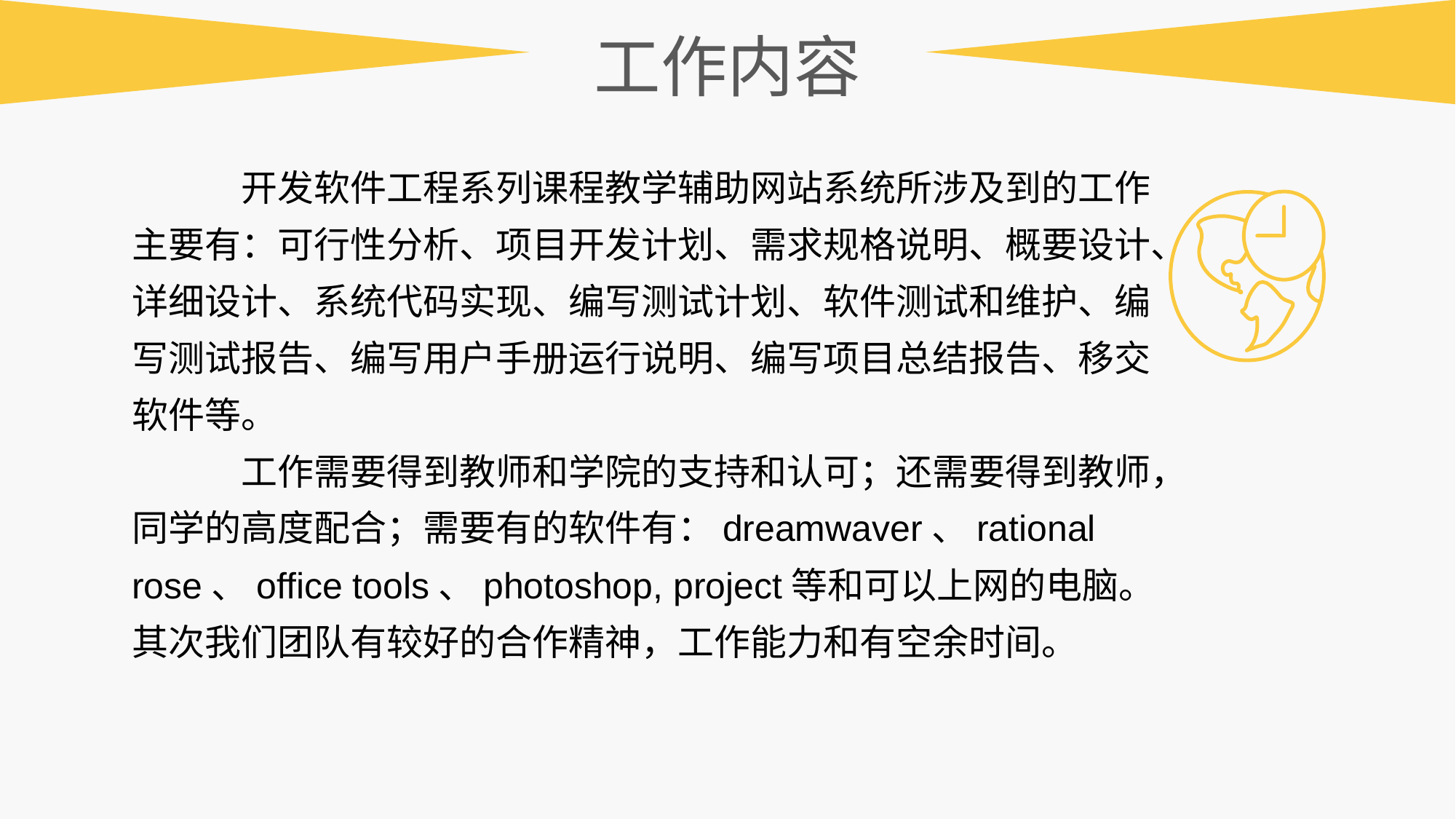

工作内容
	开发软件工程系列课程教学辅助网站系统所涉及到的工作主要有：可行性分析、项目开发计划、需求规格说明、概要设计、详细设计、系统代码实现、编写测试计划、软件测试和维护、编写测试报告、编写用户手册运行说明、编写项目总结报告、移交软件等。
	工作需要得到教师和学院的支持和认可；还需要得到教师，同学的高度配合；需要有的软件有：dreamwaver、rational rose、office tools、photoshop, project等和可以上网的电脑。其次我们团队有较好的合作精神，工作能力和有空余时间。